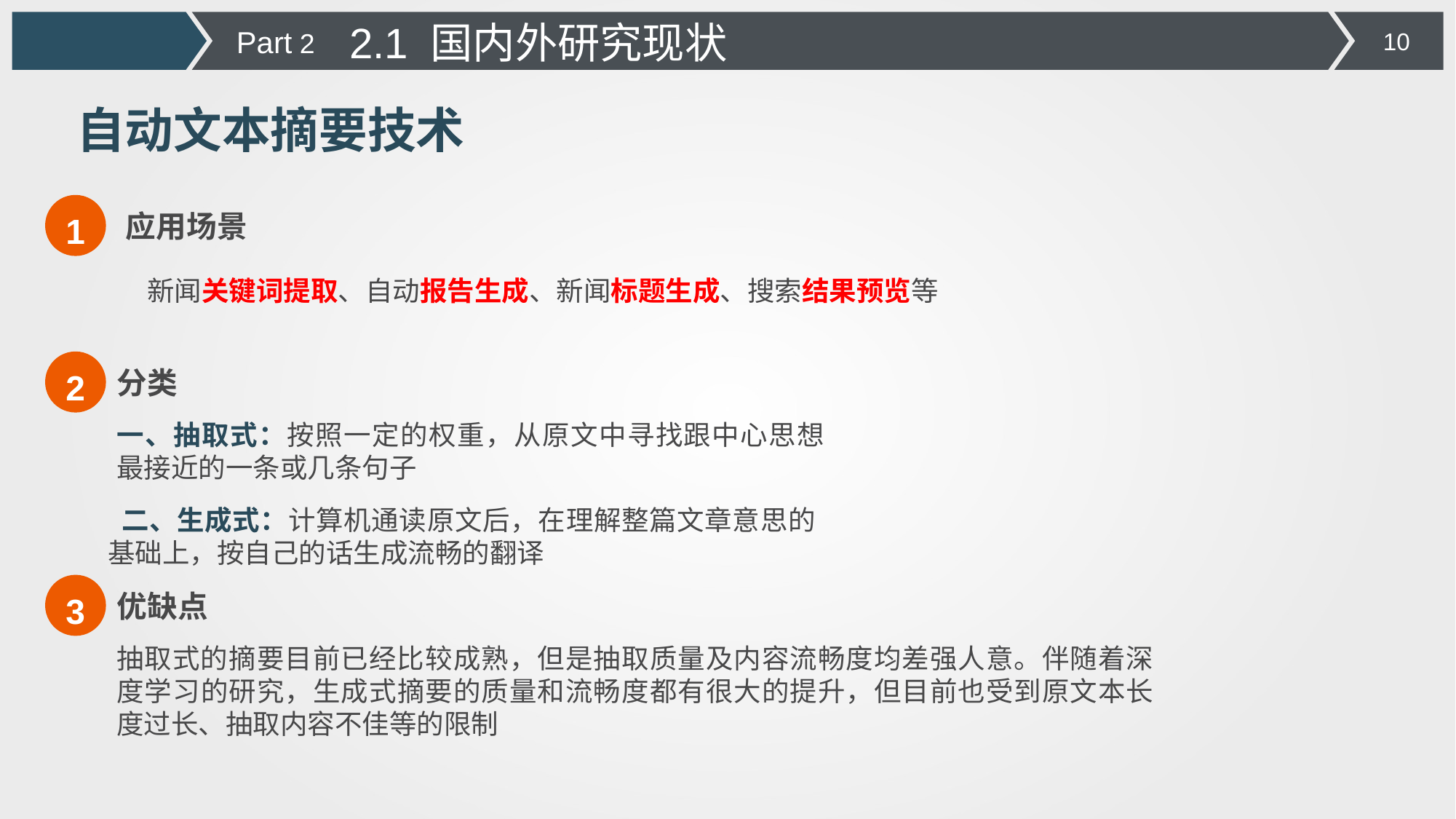

2.1 国内外研究现状
Part 2
自动文本摘要技术

1
应用场景

新闻关键词提取、自动报告生成、新闻标题生成、搜索结果预览等
2
分类
一、抽取式：按照一定的权重，从原文中寻找跟中心思想最接近的一条或几条句子
 二、生成式：计算机通读原文后，在理解整篇文章意思的基础上，按自己的话生成流畅的翻译
3
优缺点
抽取式的摘要目前已经比较成熟，但是抽取质量及内容流畅度均差强人意。伴随着深度学习的研究，生成式摘要的质量和流畅度都有很大的提升，但目前也受到原文本长度过长、抽取内容不佳等的限制